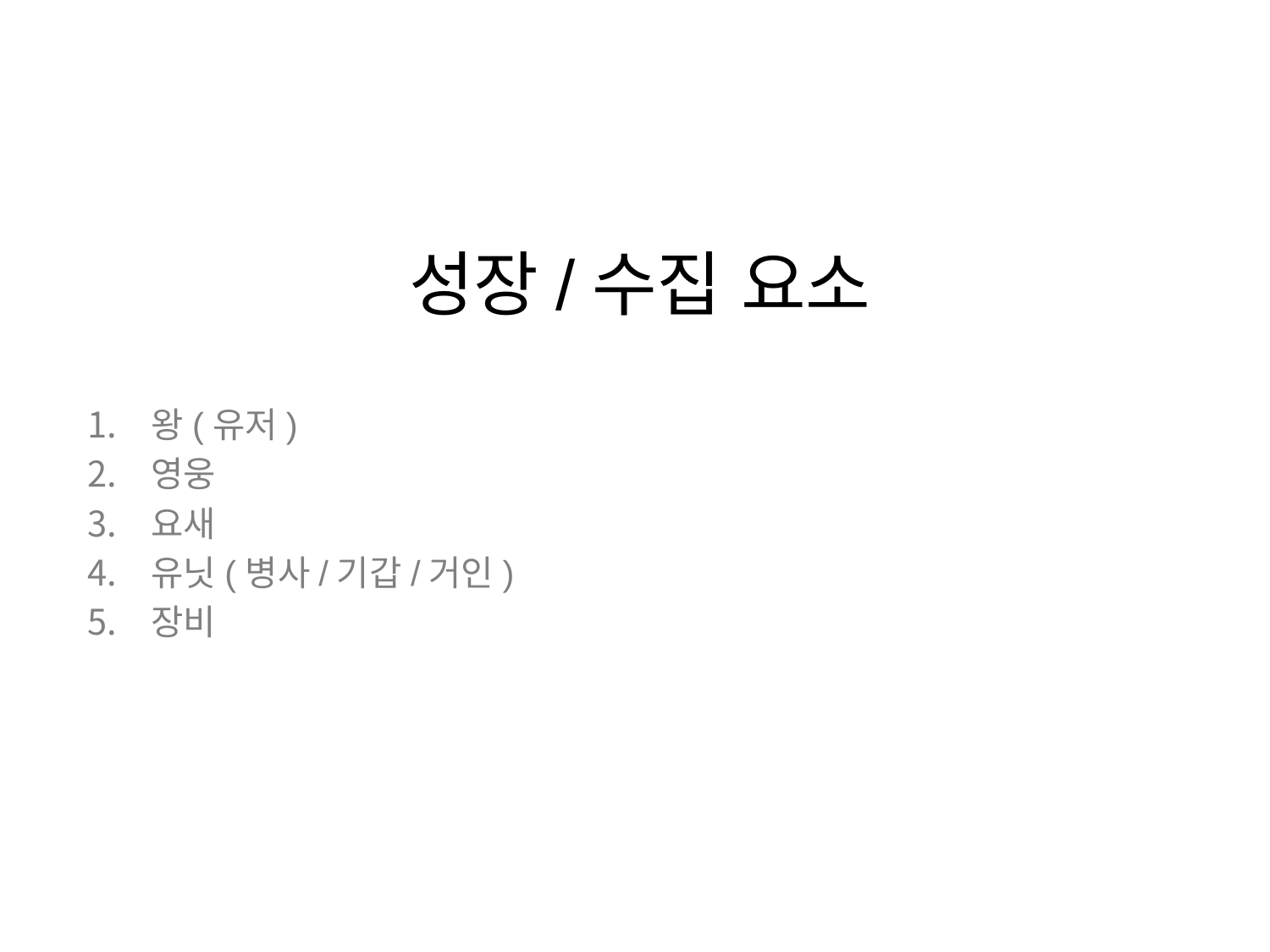

# 성장/수집 요소
왕(유저)
영웅
요새
유닛(병사/기갑/거인)
장비